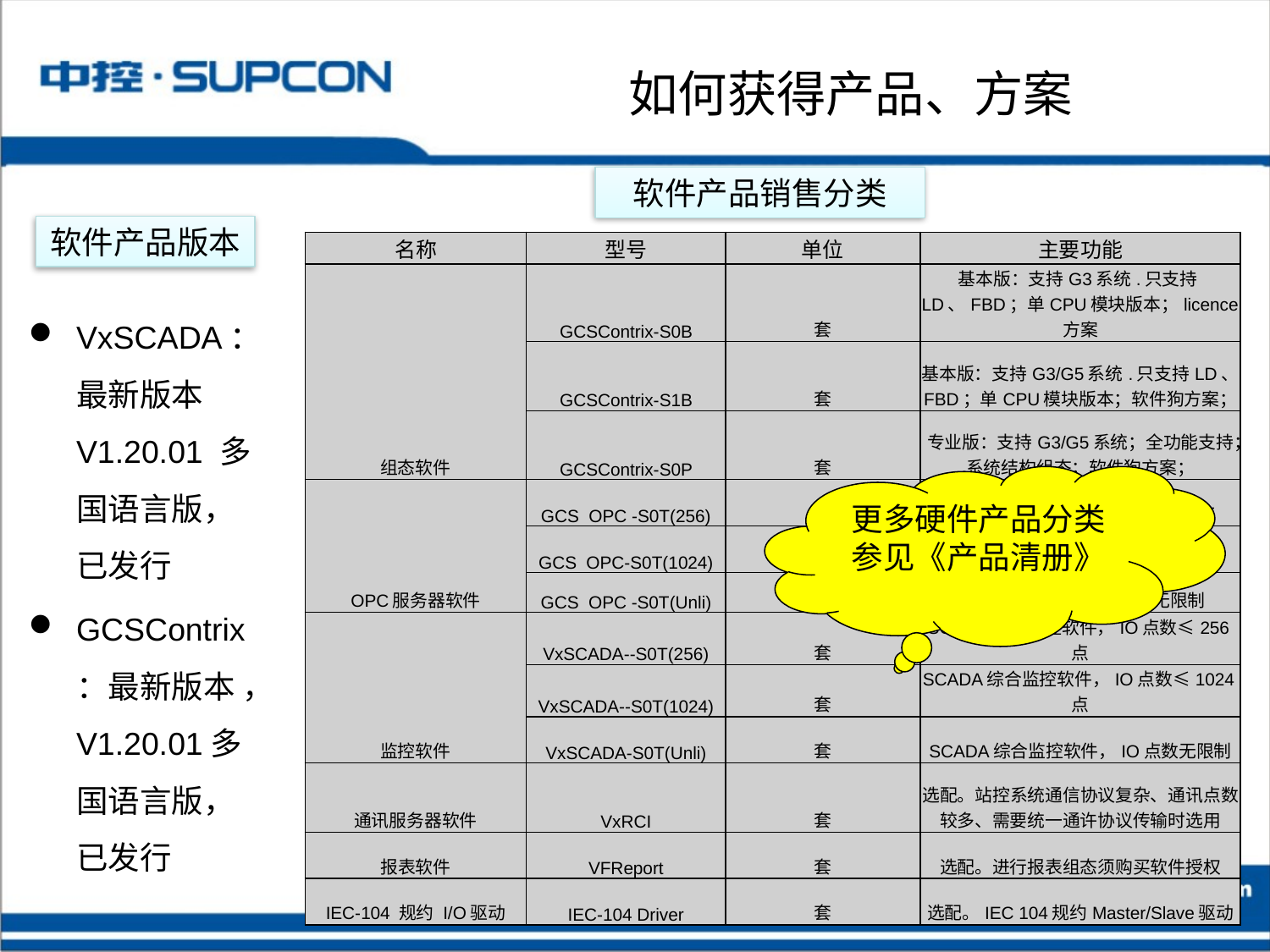

# 如何获得产品、方案
软件产品销售分类
软件产品版本
| 名称 | 型号 | 单位 | 主要功能 |
| --- | --- | --- | --- |
| 组态软件 | GCSContrix-S0B | 套 | 基本版：支持G3系统.只支持LD、FBD；单CPU模块版本；licence方案 |
|  | GCSContrix-S1B | 套 | 基本版：支持G3/G5系统.只支持LD、FBD；单CPU模块版本；软件狗方案； |
|  | GCSContrix-S0P | 套 | 专业版：支持G3/G5系统；全功能支持；系统结构组态；软件狗方案； |
| OPC服务器软件 | GCS OPC -S0T(256) | 套 | OPC服务器,IO硬件点数≤256点 |
|  | GCS OPC-S0T(1024) | 套 | OPC服务器,IO硬件点数≤1024点 |
|  | GCS OPC -S0T(Unli) | 套 | OPC服务器,IO硬件点数无限制 |
| 监控软件 | VxSCADA--S0T(256) | 套 | SCADA综合监控软件，IO点数≤256点 |
|  | VxSCADA--S0T(1024) | 套 | SCADA综合监控软件，IO点数≤1024点 |
|  | VxSCADA-S0T(Unli) | 套 | SCADA综合监控软件，IO点数无限制 |
| 通讯服务器软件 | VxRCI | 套 | 选配。站控系统通信协议复杂、通讯点数较多、需要统一通许协议传输时选用 |
| 报表软件 | VFReport | 套 | 选配。进行报表组态须购买软件授权 |
| IEC-104 规约 I/O驱动 | IEC-104 Driver | 套 | 选配。IEC 104规约Master/Slave驱动 |
VxSCADA：最新版本 V1.20.01 多国语言版，已发行
GCSContrix：最新版本 ，V1.20.01多国语言版，已发行
更多硬件产品分类参见《产品清册》